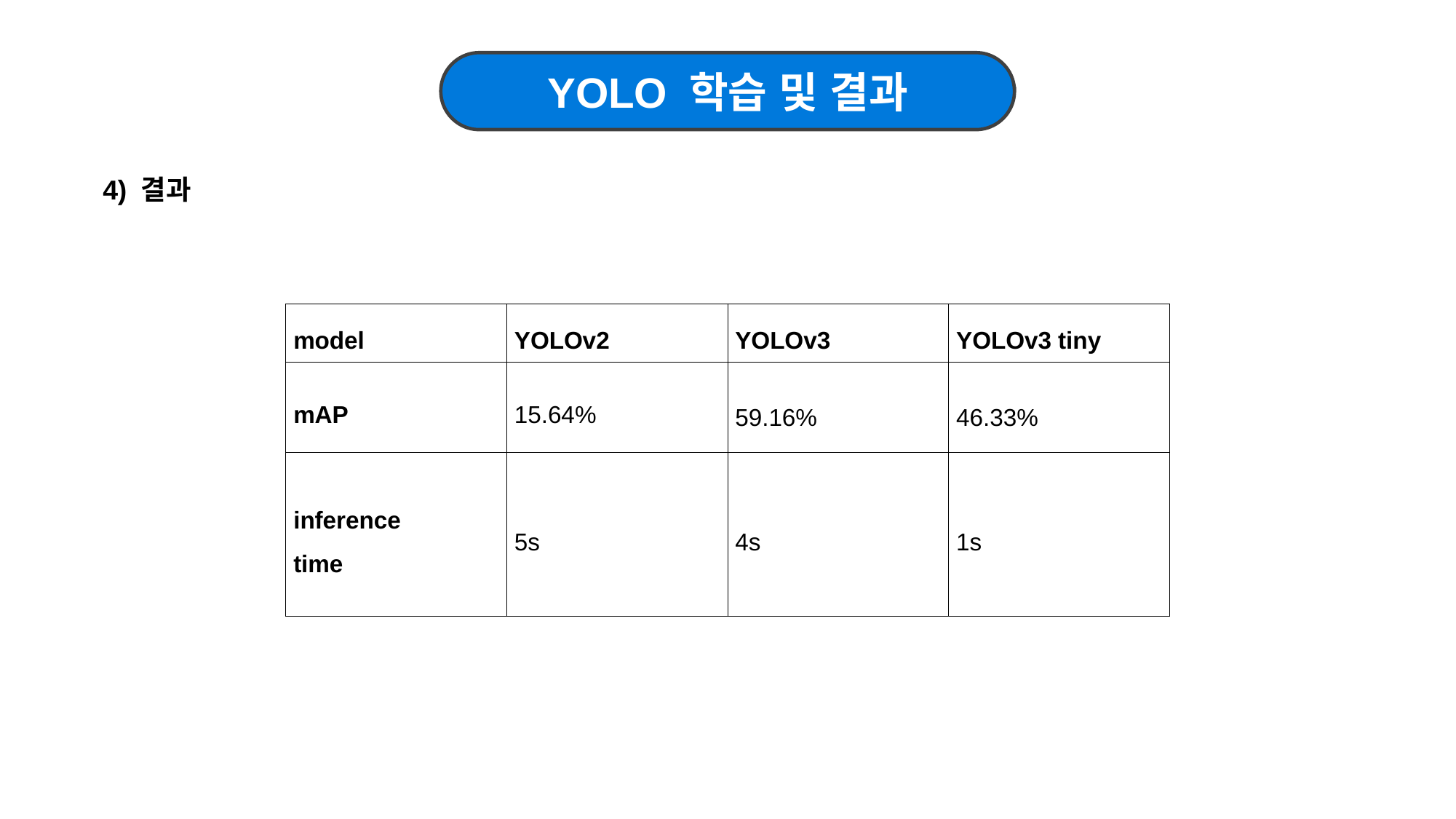

YOLO 학습 및 결과
4) 결과
| model | YOLOv2 | YOLOv3 | YOLOv3 tiny |
| --- | --- | --- | --- |
| mAP | 15.64% | 59.16% | 46.33% |
| inference time | 5s | 4s | 1s |